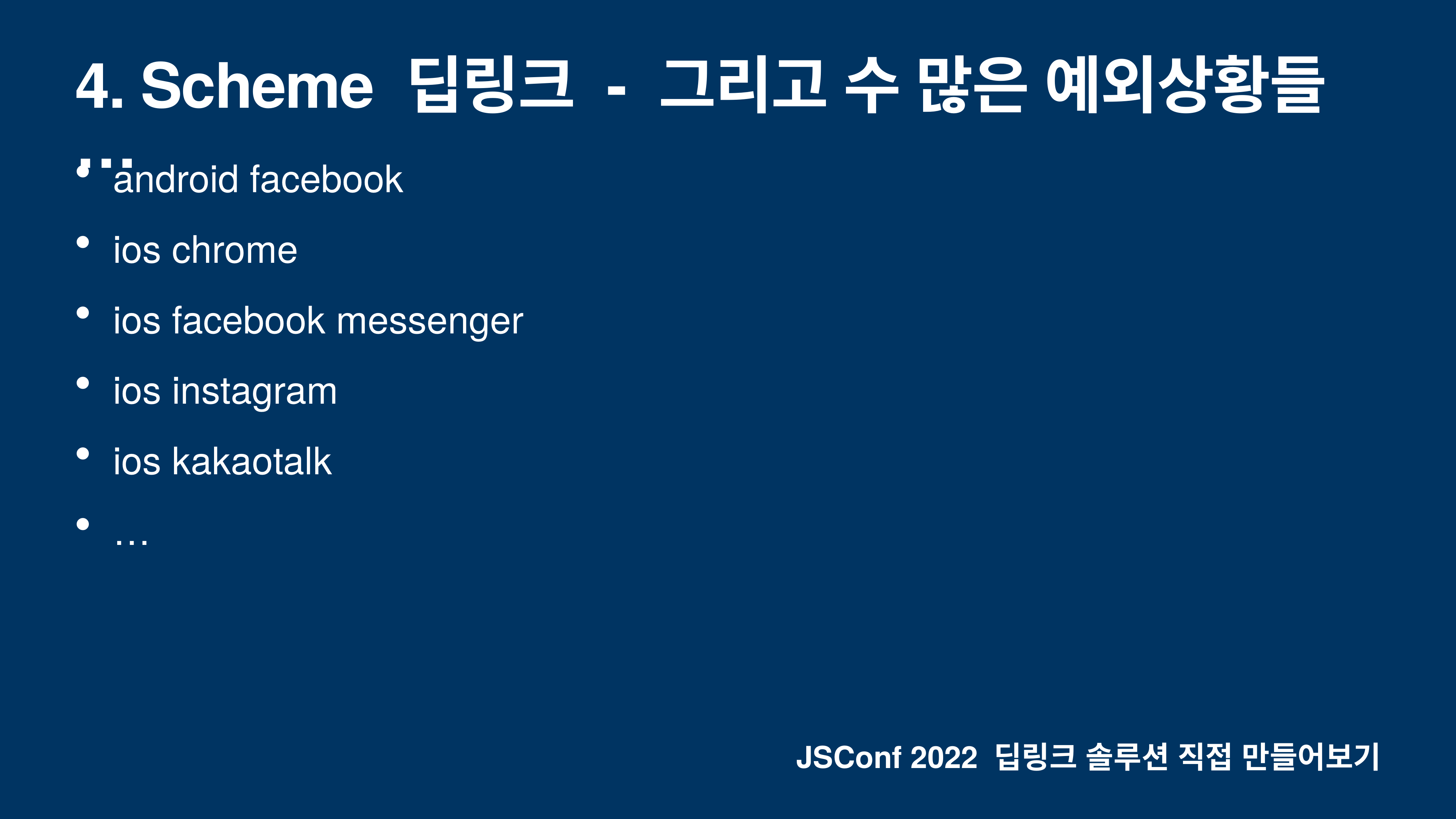

# 4. Scheme 딥링크 - 그리고 수 많은 예외상황들…
android facebook
ios chrome
ios facebook messenger
ios instagram
ios kakaotalk
…
JSConf 2022 딥링크 솔루션 직접 만들어보기